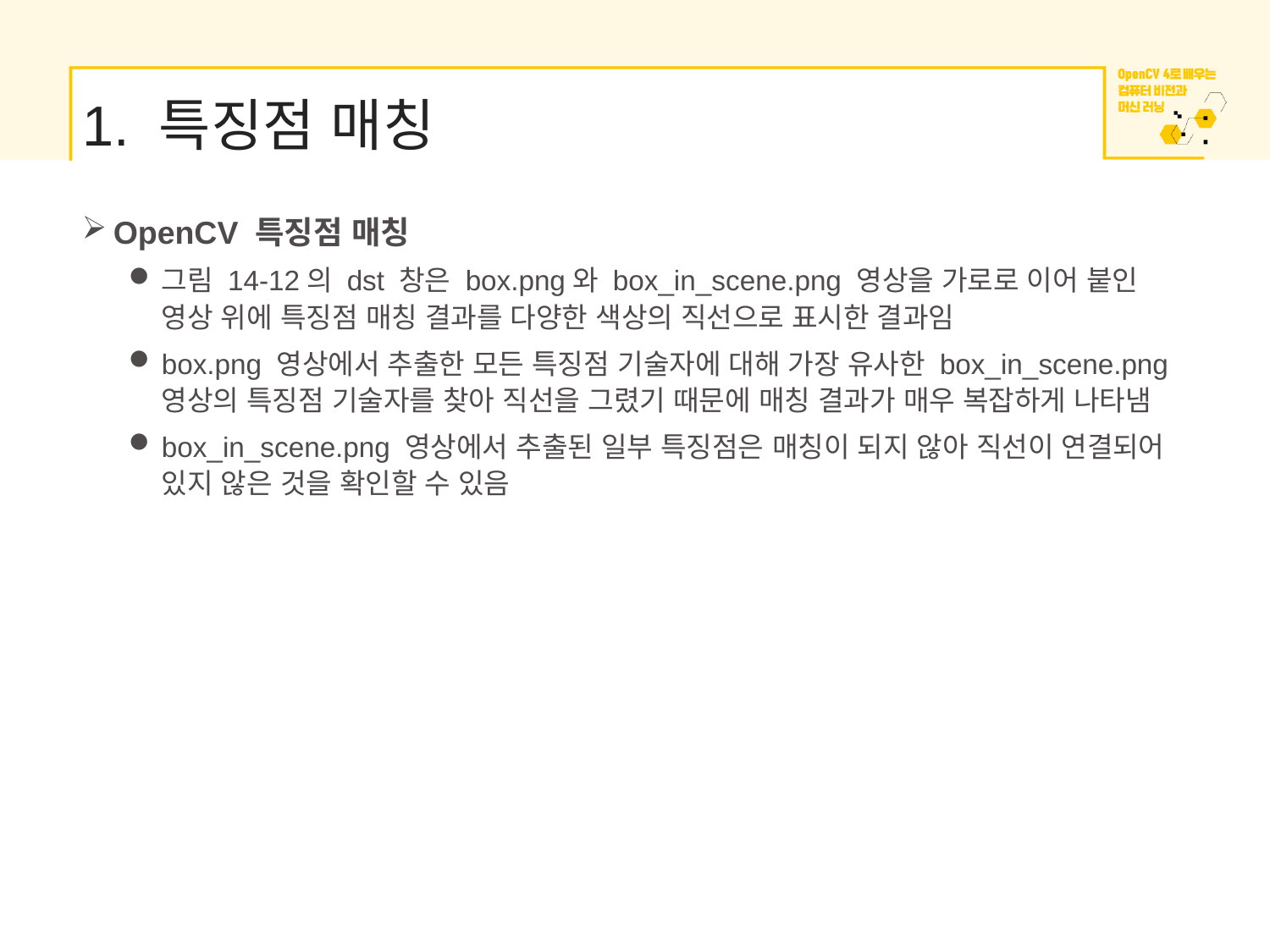

# 1. 특징점 매칭
OpenCV 특징점 매칭
그림 14-12의 dst 창은 box.png와 box_in_scene.png 영상을 가로로 이어 붙인 영상 위에 특징점 매칭 결과를 다양한 색상의 직선으로 표시한 결과임
box.png 영상에서 추출한 모든 특징점 기술자에 대해 가장 유사한 box_in_scene.png 영상의 특징점 기술자를 찾아 직선을 그렸기 때문에 매칭 결과가 매우 복잡하게 나타냄
box_in_scene.png 영상에서 추출된 일부 특징점은 매칭이 되지 않아 직선이 연결되어 있지 않은 것을 확인할 수 있음